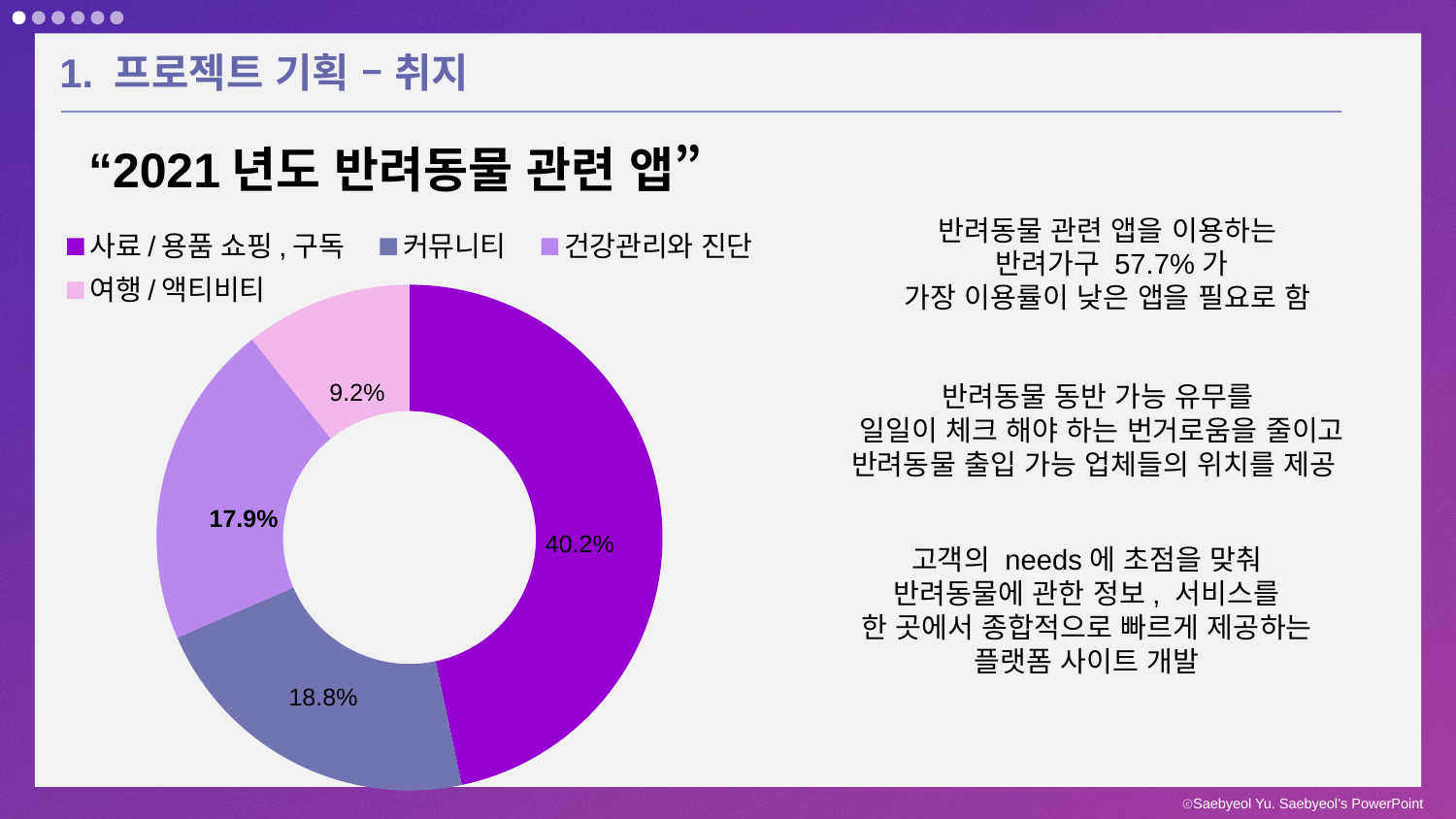

1. 프로젝트 기획 – 취지
“2021년도 반려동물 관련 앱”
반려동물 관련 앱을 이용하는
반려가구 57.7%가
가장 이용률이 낮은 앱을 필요로 함

### Chart

| Category | 반려동물 관련 앱  |
|---|---|
| 사료/용품 쇼핑,구독 | 0.402 |
| 커뮤니티 | 0.188 |
| 건강관리와 진단 | 0.179 |
| 여행/액티비티 | 0.092 |
9.2%
반려동물 동반 가능 유무를
일일이 체크 해야 하는 번거로움을 줄이고
반려동물 출입 가능 업체들의 위치를 제공
17.9%
40.2%
고객의 needs에 초점을 맞춰
반려동물에 관한 정보, 서비스를
한 곳에서 종합적으로 빠르게 제공하는
플랫폼 사이트 개발
18.8%